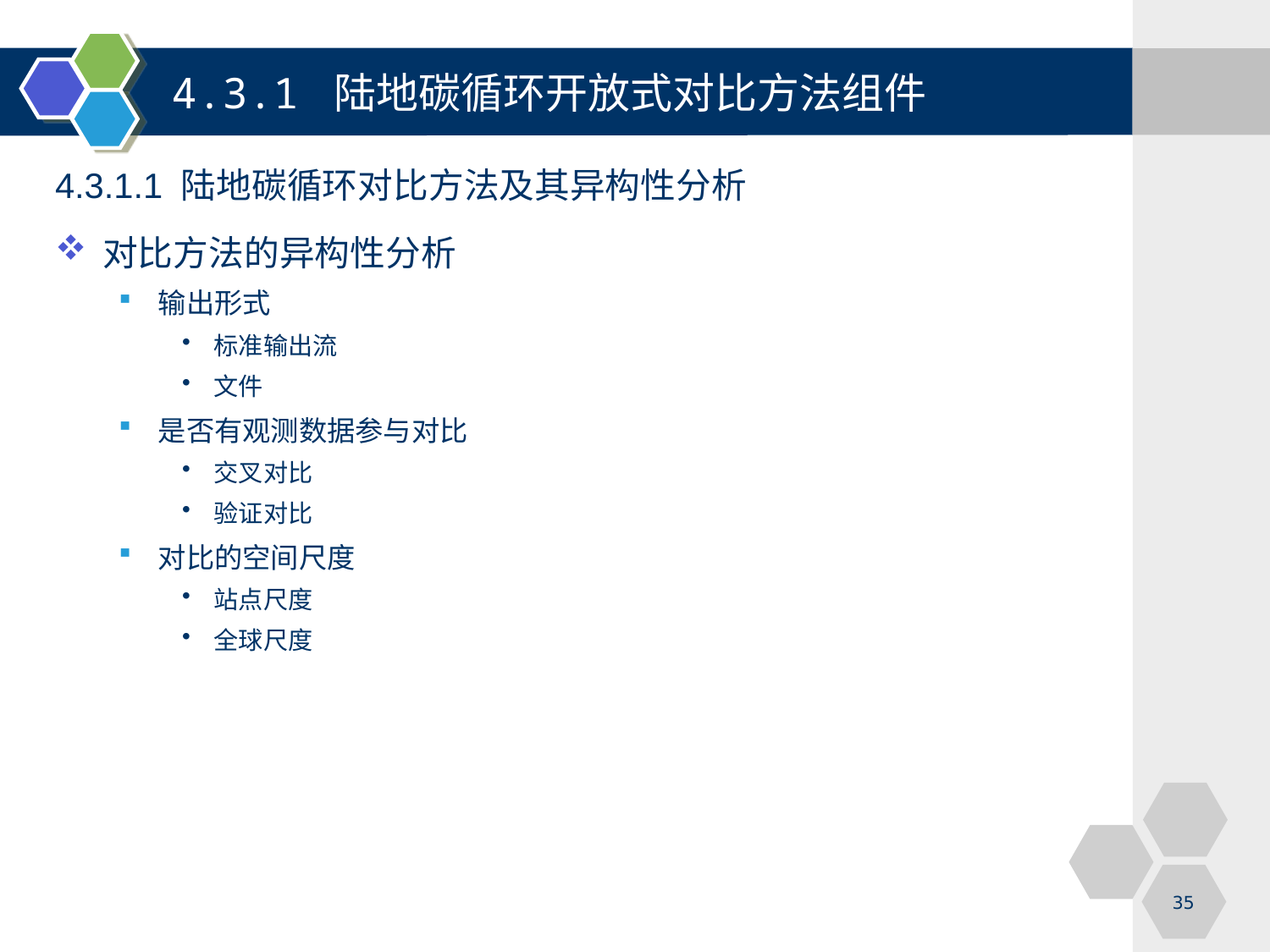

4.3.1 陆地碳循环开放式对比方法组件
4.3.1.1 陆地碳循环对比方法及其异构性分析
对比方法的异构性分析
输出形式
标准输出流
文件
是否有观测数据参与对比
交叉对比
验证对比
对比的空间尺度
站点尺度
全球尺度
35